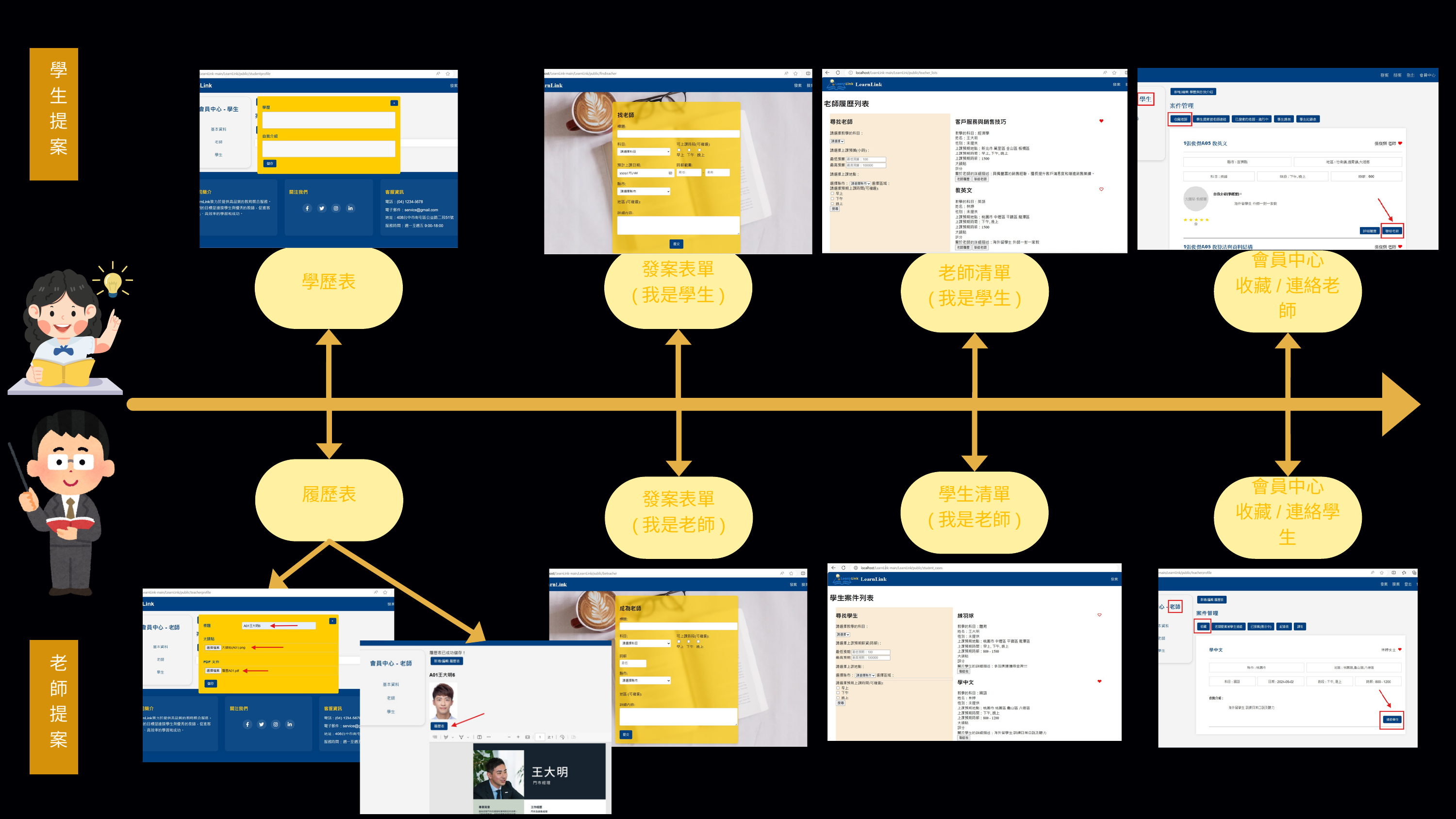

學生提案

學歷表

發案表單
(我是學生)

老師清單
(我是學生)

會員中心
收藏/連絡老師

履歷表

學生清單
(我是老師)

發案表單
(我是老師)

會員中心
收藏/連絡學生

老師提案